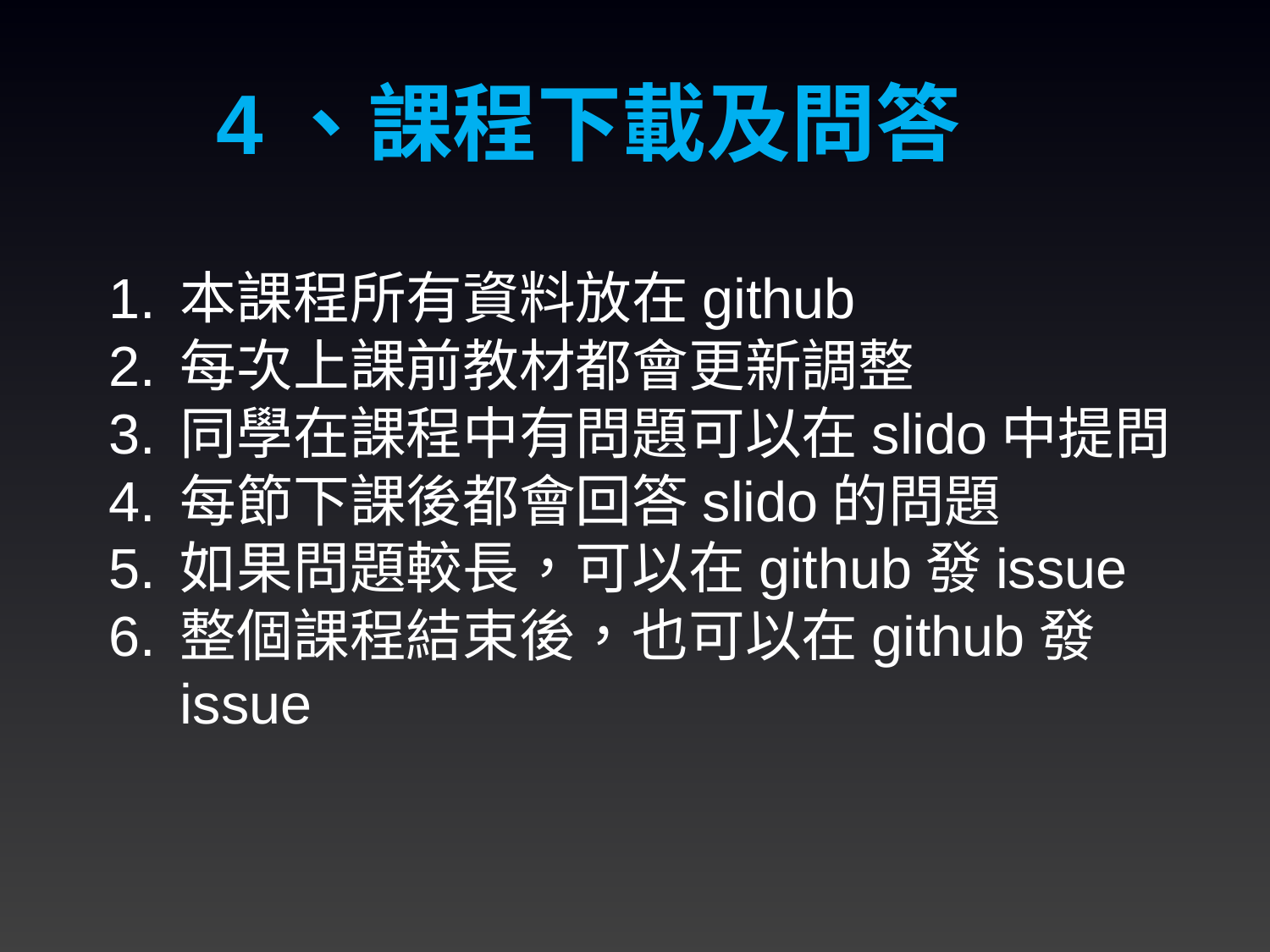

4、課程下載及問答
本課程所有資料放在github
每次上課前教材都會更新調整
同學在課程中有問題可以在slido中提問
每節下課後都會回答slido的問題
如果問題較長，可以在github發issue
整個課程結束後，也可以在github發issue